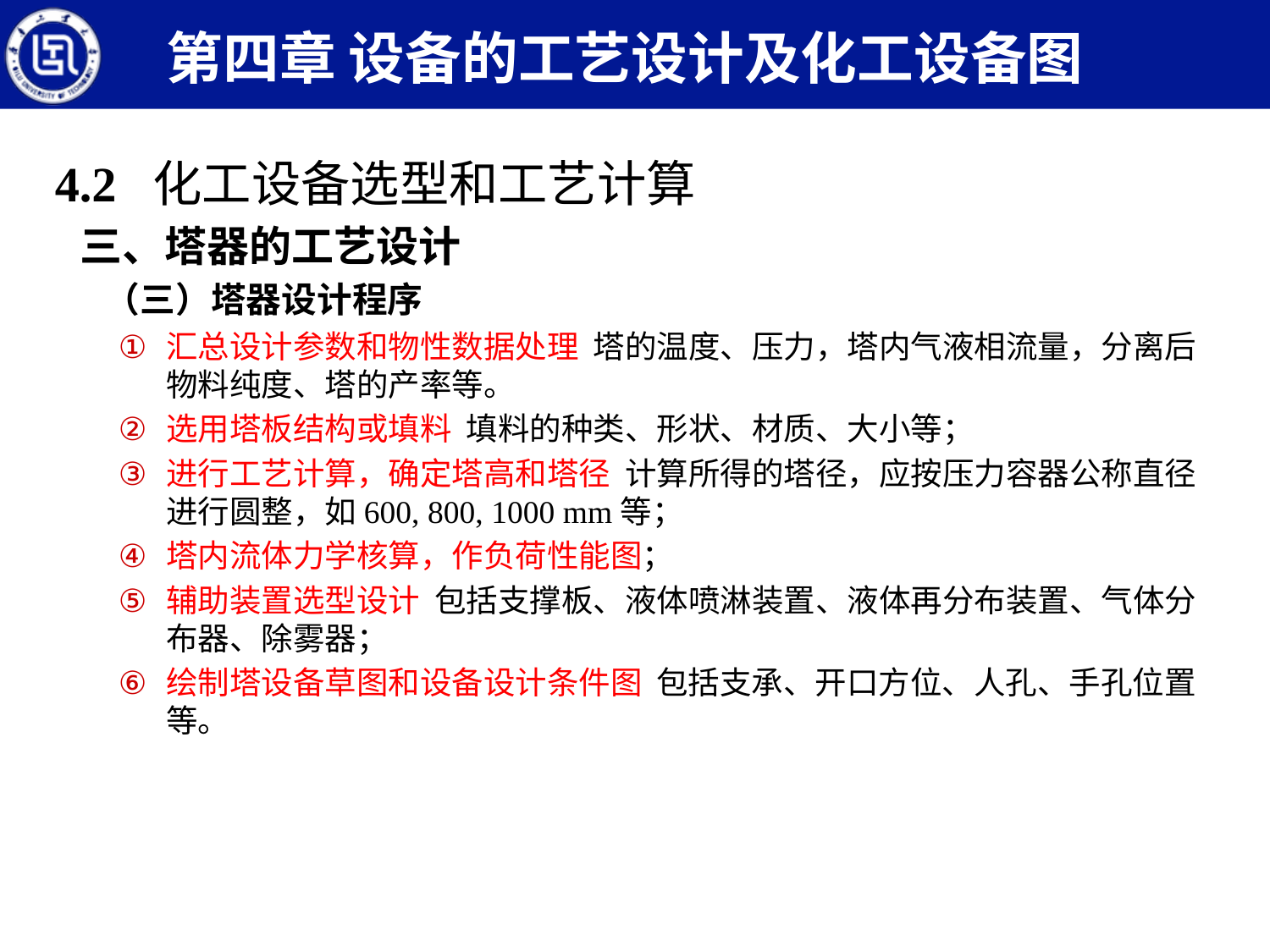

第四章 设备的工艺设计及化工设备图
4.2  化工设备选型和工艺计算
三、塔器的工艺设计
（三）塔器设计程序
汇总设计参数和物性数据处理  塔的温度、压力，塔内气液相流量，分离后物料纯度、塔的产率等。
选用塔板结构或填料  填料的种类、形状、材质、大小等；
进行工艺计算，确定塔高和塔径  计算所得的塔径，应按压力容器公称直径进行圆整，如600, 800, 1000 mm等；
塔内流体力学核算，作负荷性能图；
辅助装置选型设计  包括支撑板、液体喷淋装置、液体再分布装置、气体分布器、除雾器；
绘制塔设备草图和设备设计条件图  包括支承、开口方位、人孔、手孔位置等。